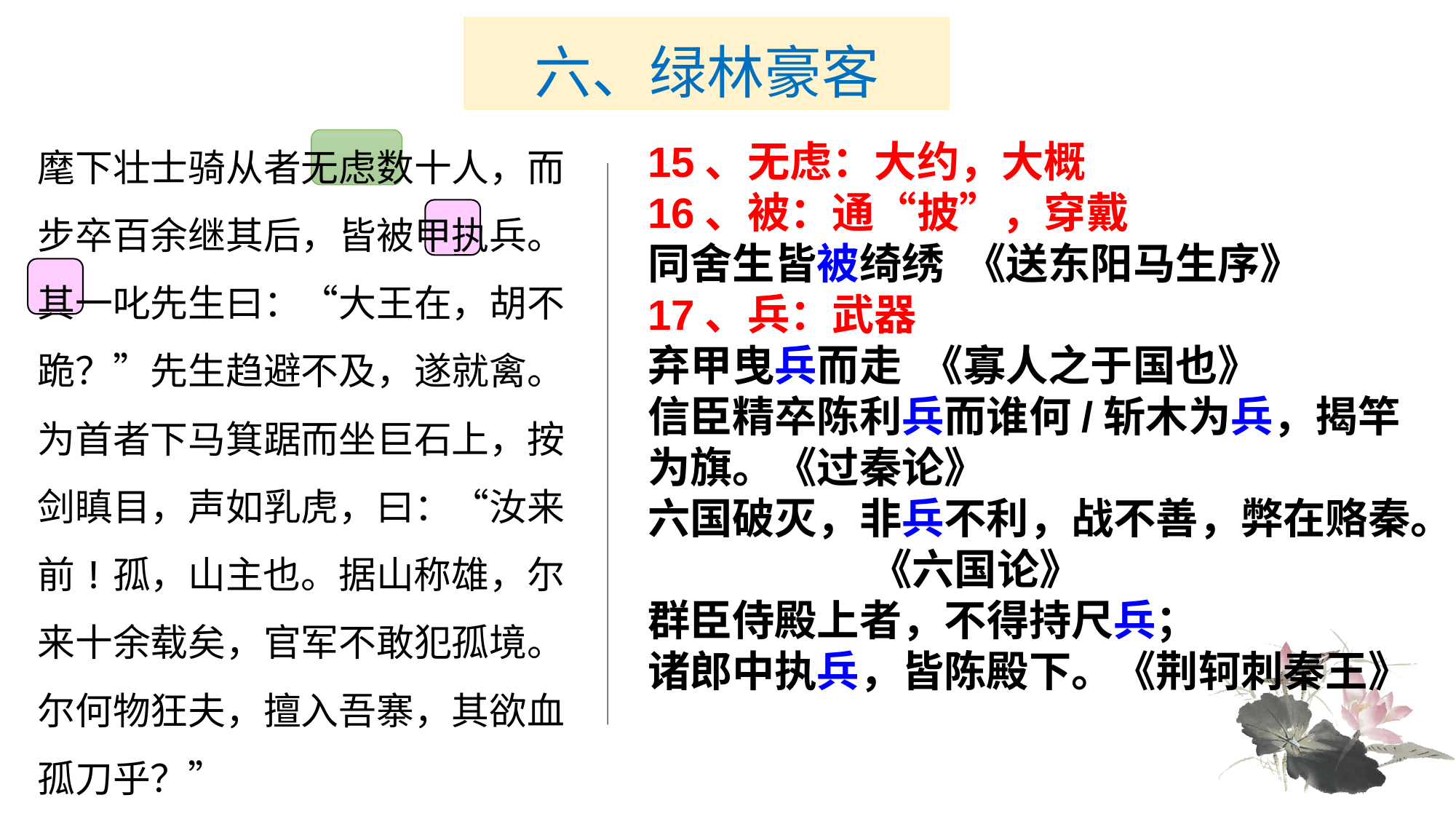

# 六、绿林豪客
麾下壮士骑从者无虑数十人，而步卒百余继其后，皆被甲执兵。其一叱先生曰：“大王在，胡不跪？”先生趋避不及，遂就禽。为首者下马箕踞而坐巨石上，按剑瞋目，声如乳虎，曰：“汝来前!孤，山主也。据山称雄，尔来十余载矣，官军不敢犯孤境。尔何物狂夫，擅入吾寨，其欲血孤刀乎？”

15、无虑：大约，大概
16、被：通“披”，穿戴
同舍生皆被绮绣  《送东阳马生序》
17、兵：武器
弃甲曳兵而走  《寡人之于国也》
信臣精卒陈利兵而谁何/斩木为兵，揭竿为旗。《过秦论》
六国破灭，非兵不利，战不善，弊在赂秦。
                      《六国论》
群臣侍殿上者，不得持尺兵；
诸郎中执兵，皆陈殿下。《荆轲刺秦王》